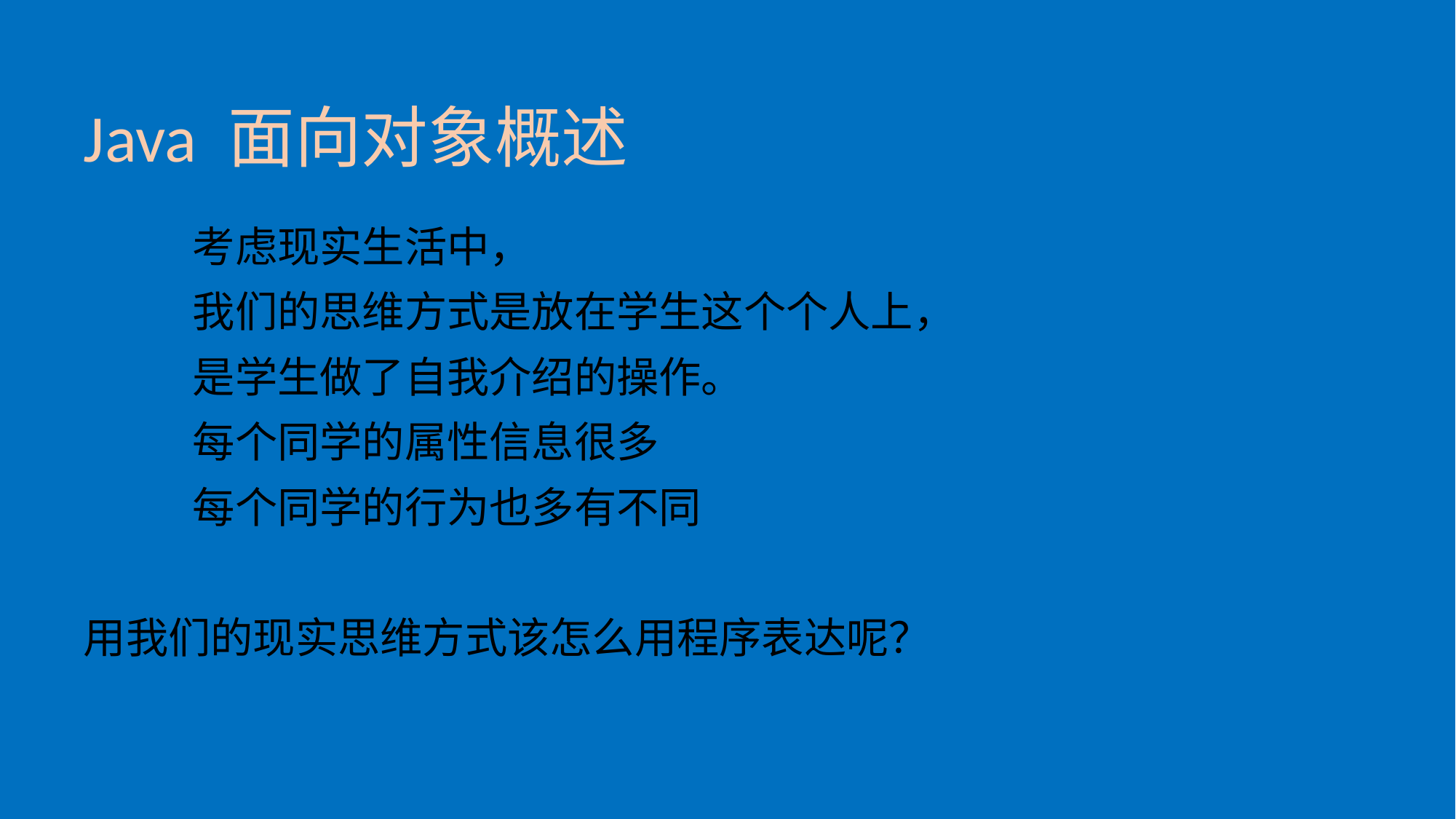

# Java 面向对象概述
	考虑现实生活中，
	我们的思维方式是放在学生这个个人上，
	是学生做了自我介绍的操作。
	每个同学的属性信息很多
	每个同学的行为也多有不同

用我们的现实思维方式该怎么用程序表达呢？